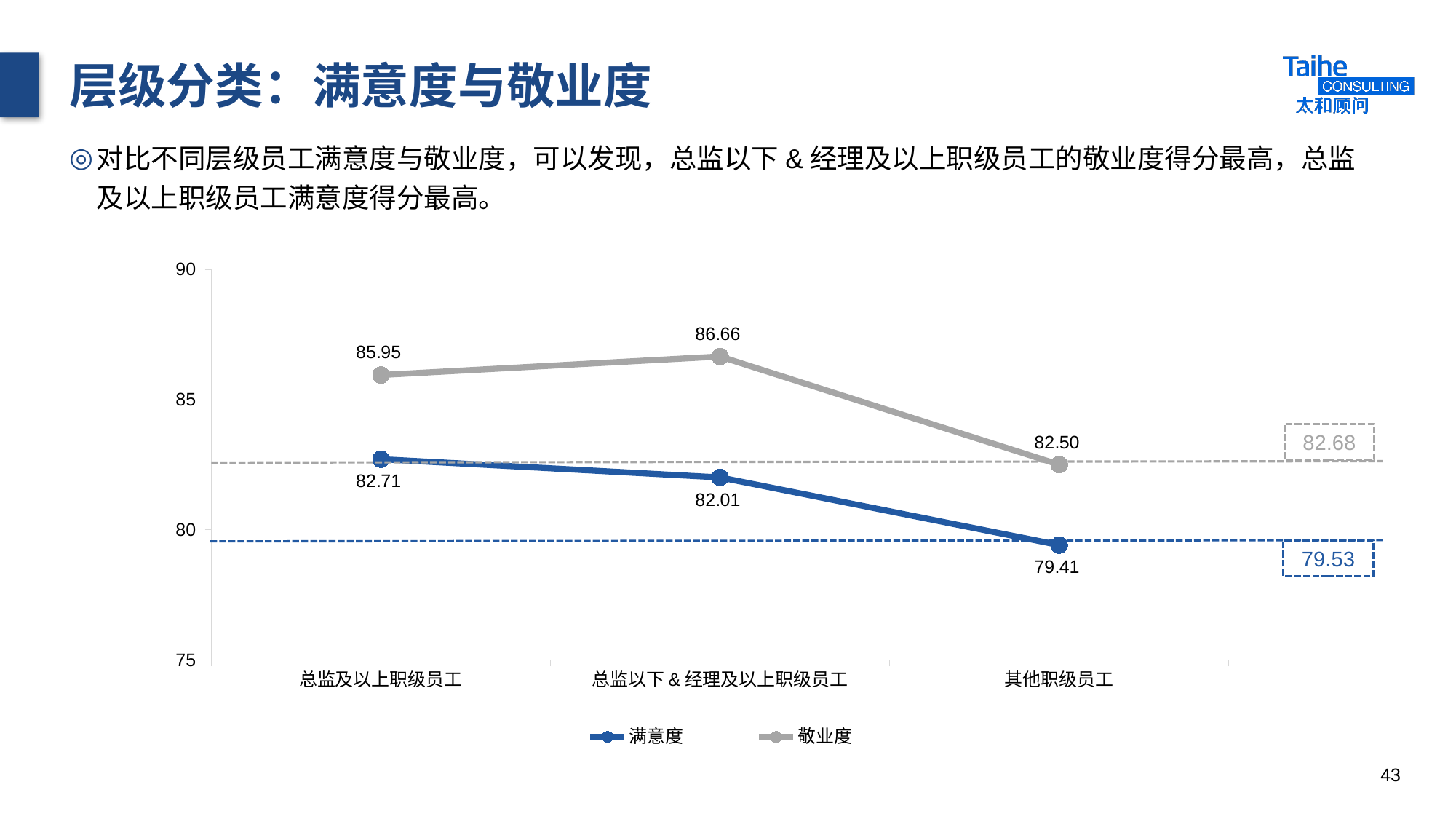

# 层级分类：满意度与敬业度
对比不同层级员工满意度与敬业度，可以发现，总监以下&经理及以上职级员工的敬业度得分最高，总监及以上职级员工满意度得分最高。

### Chart

| Category | 满意度 | 敬业度 |
|---|---|---|
| 总监及以上职级员工 | 82.71 | 85.95 |
| 总监以下&经理及以上职级员工 | 82.01 | 86.66 |
| 其他职级员工 | 79.41 | 82.5 |
82.68
79.53
43